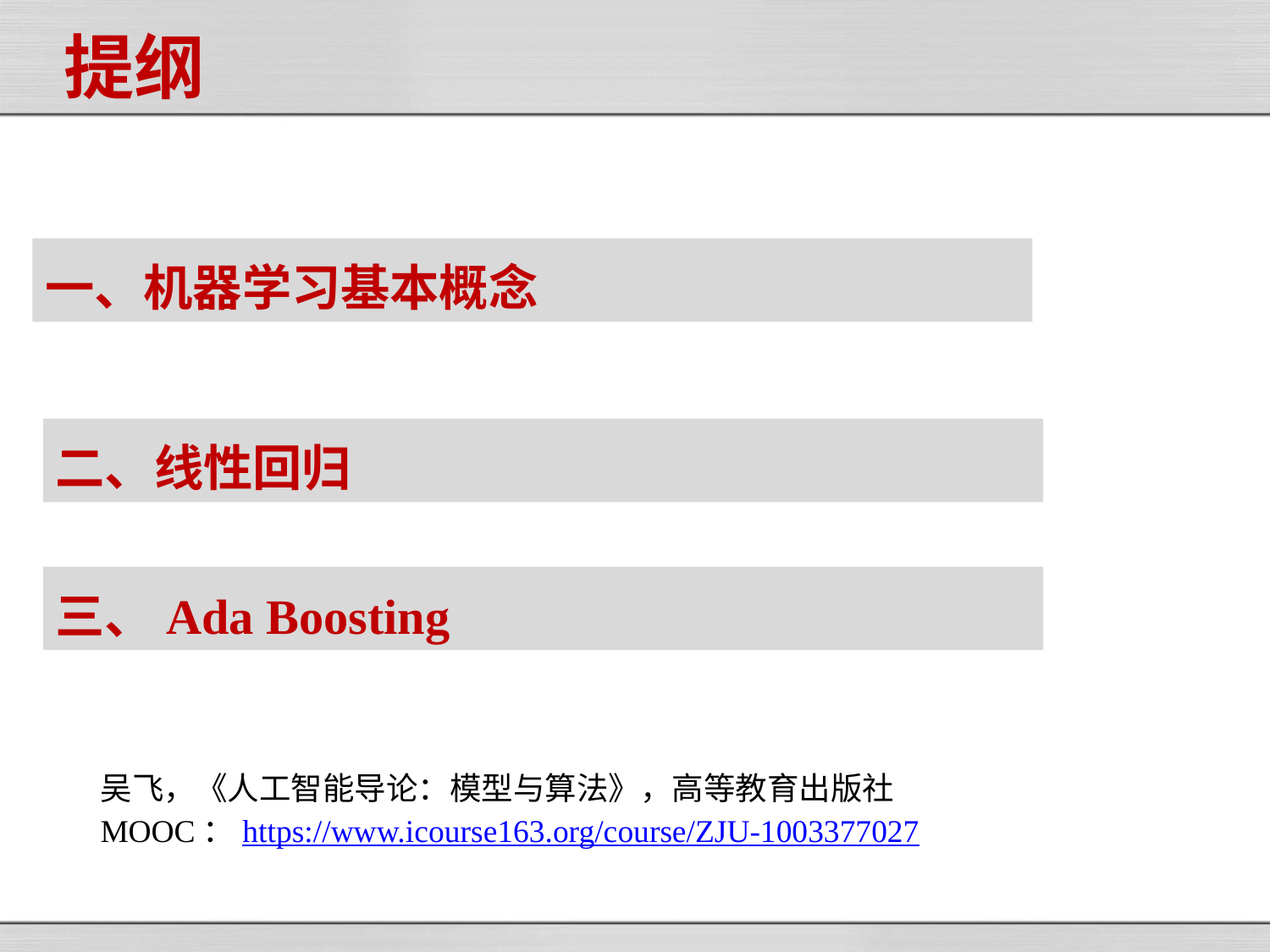

提纲
一、机器学习基本概念
二、线性回归
三、Ada Boosting
吴飞，《人工智能导论：模型与算法》，高等教育出版社

MOOC：https://www.icourse163.org/course/ZJU-1003377027